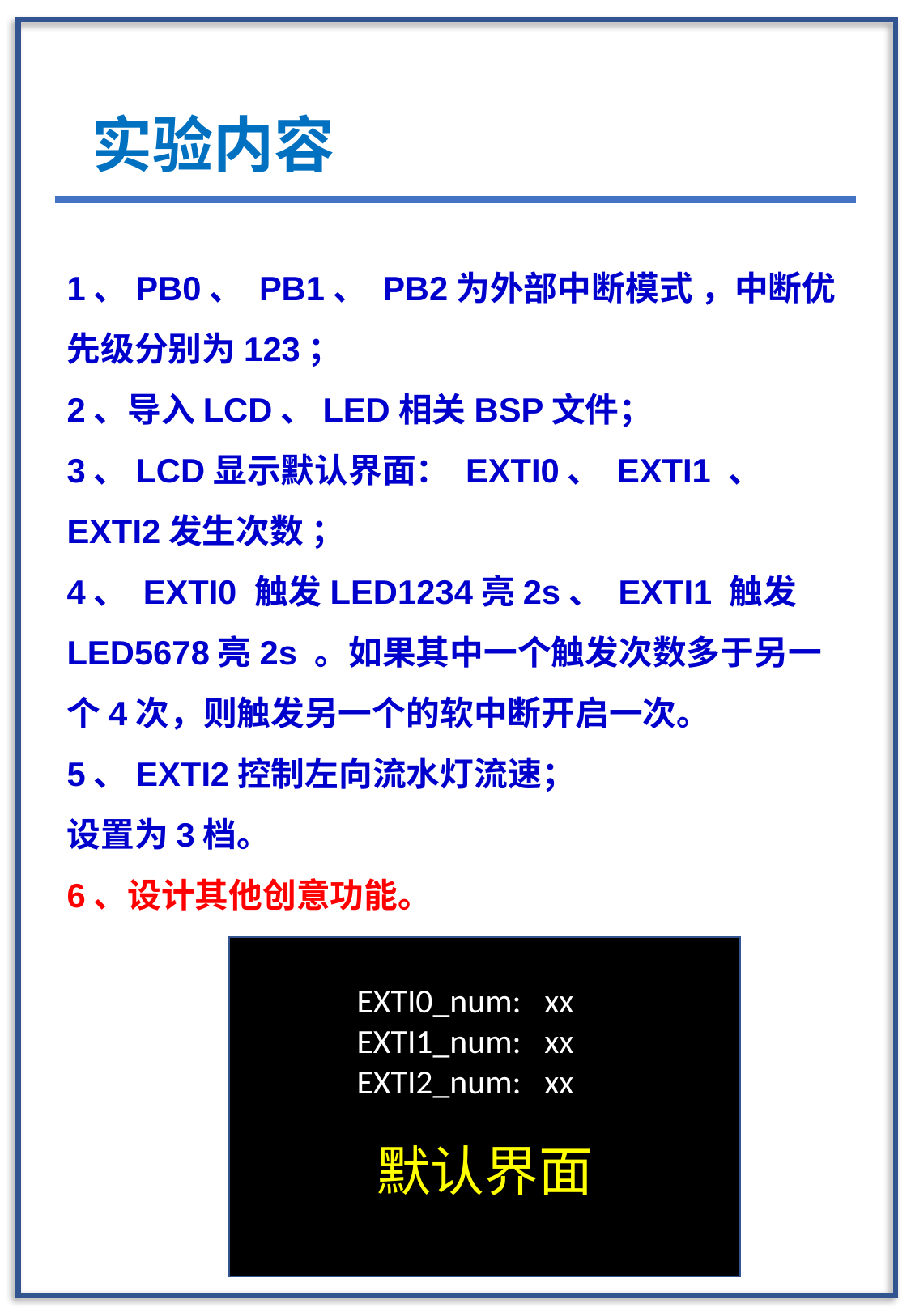

实验内容
1、PB0、 PB1、 PB2为外部中断模式 ，中断优先级分别为123；
2、导入LCD、LED相关BSP文件；
3、LCD显示默认界面： EXTI0、 EXTI1 、 EXTI2发生次数 ；
4、 EXTI0 触发LED1234亮2s、 EXTI1 触发LED5678亮2s 。如果其中一个触发次数多于另一个4次，则触发另一个的软中断开启一次。
5、EXTI2控制左向流水灯流速；
设置为3档。
6、设计其他创意功能。

               EXTI0_num:   xx
               EXTI1_num:   xx
               EXTI2_num:   xx

默认界面